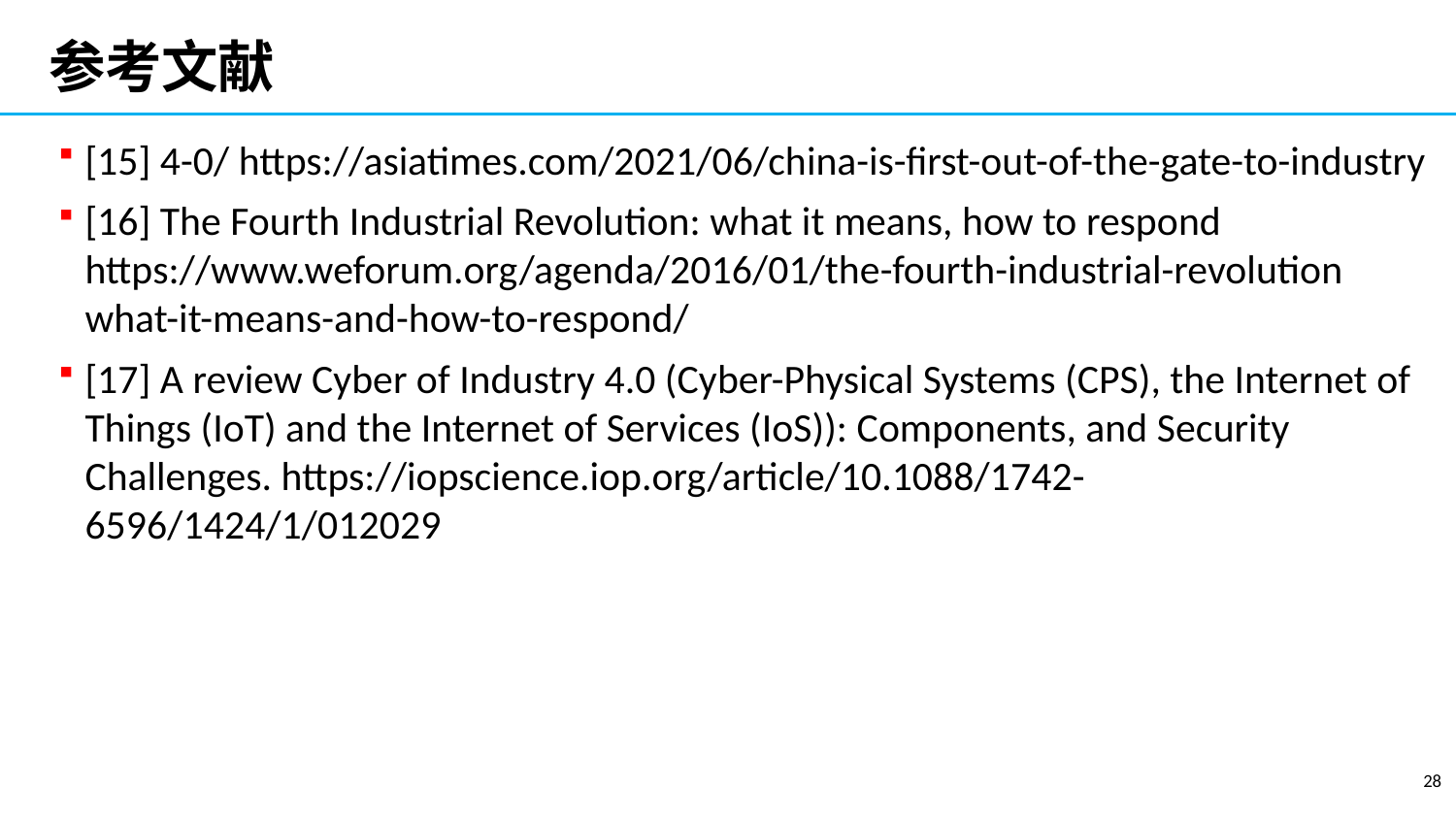

# 参考文献

[15] 4-0/ https://asiatimes.com/2021/06/china-is-first-out-of-the-gate-to-industry
[16] The Fourth Industrial Revolution: what it means, how to respond https://www.weforum.org/agenda/2016/01/the-fourth-industrial-revolution what-it-means-and-how-to-respond/
[17] A review Cyber of Industry 4.0 (Cyber-Physical Systems (CPS), the Internet of Things (IoT) and the Internet of Services (IoS)): Components, and Security Challenges. https://iopscience.iop.org/article/10.1088/1742-6596/1424/1/012029
28